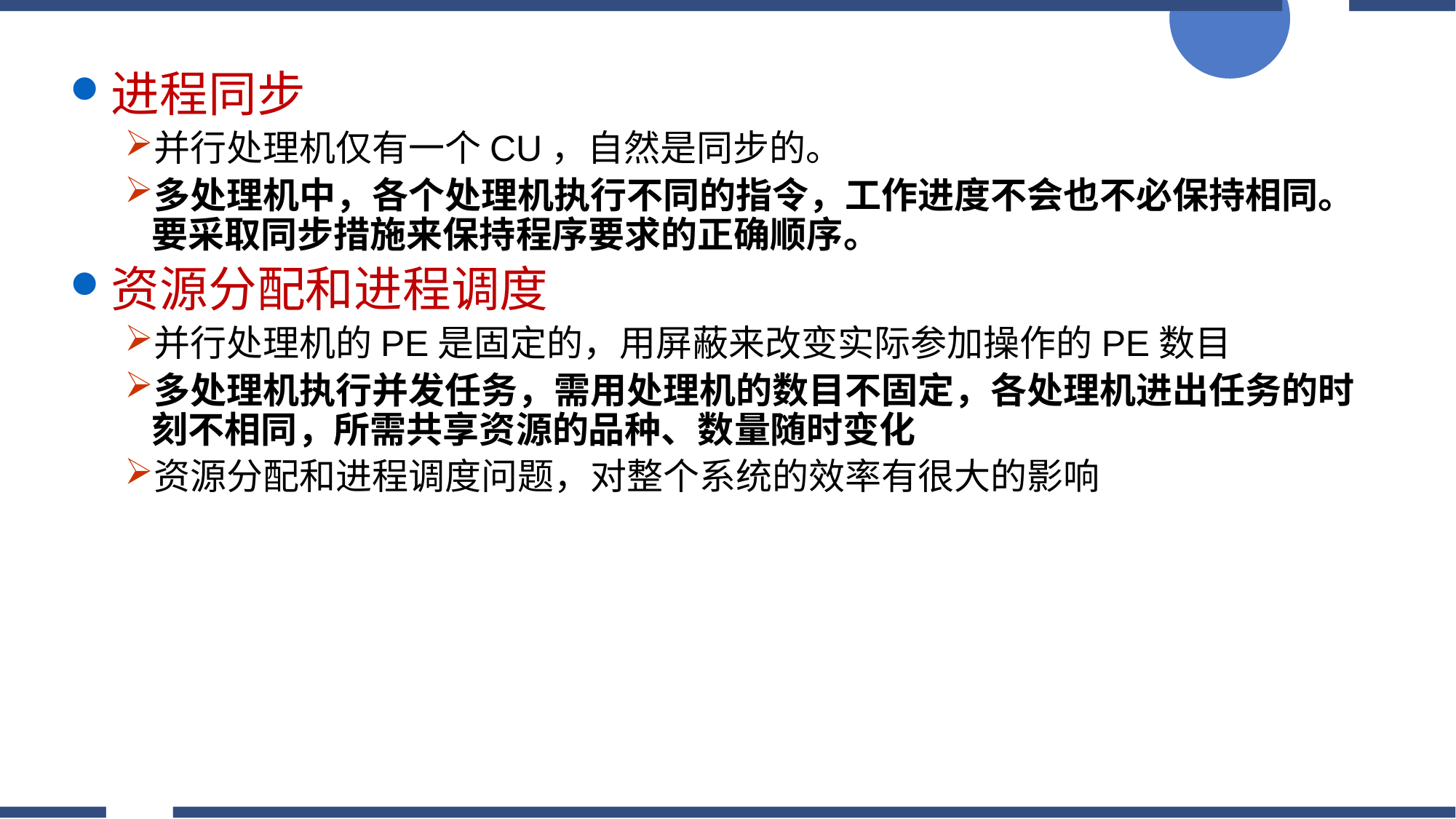

进程同步
并行处理机仅有一个CU，自然是同步的。
多处理机中，各个处理机执行不同的指令，工作进度不会也不必保持相同。要采取同步措施来保持程序要求的正确顺序。
资源分配和进程调度
并行处理机的PE是固定的，用屏蔽来改变实际参加操作的PE数目
多处理机执行并发任务，需用处理机的数目不固定，各处理机进出任务的时刻不相同，所需共享资源的品种、数量随时变化
资源分配和进程调度问题，对整个系统的效率有很大的影响